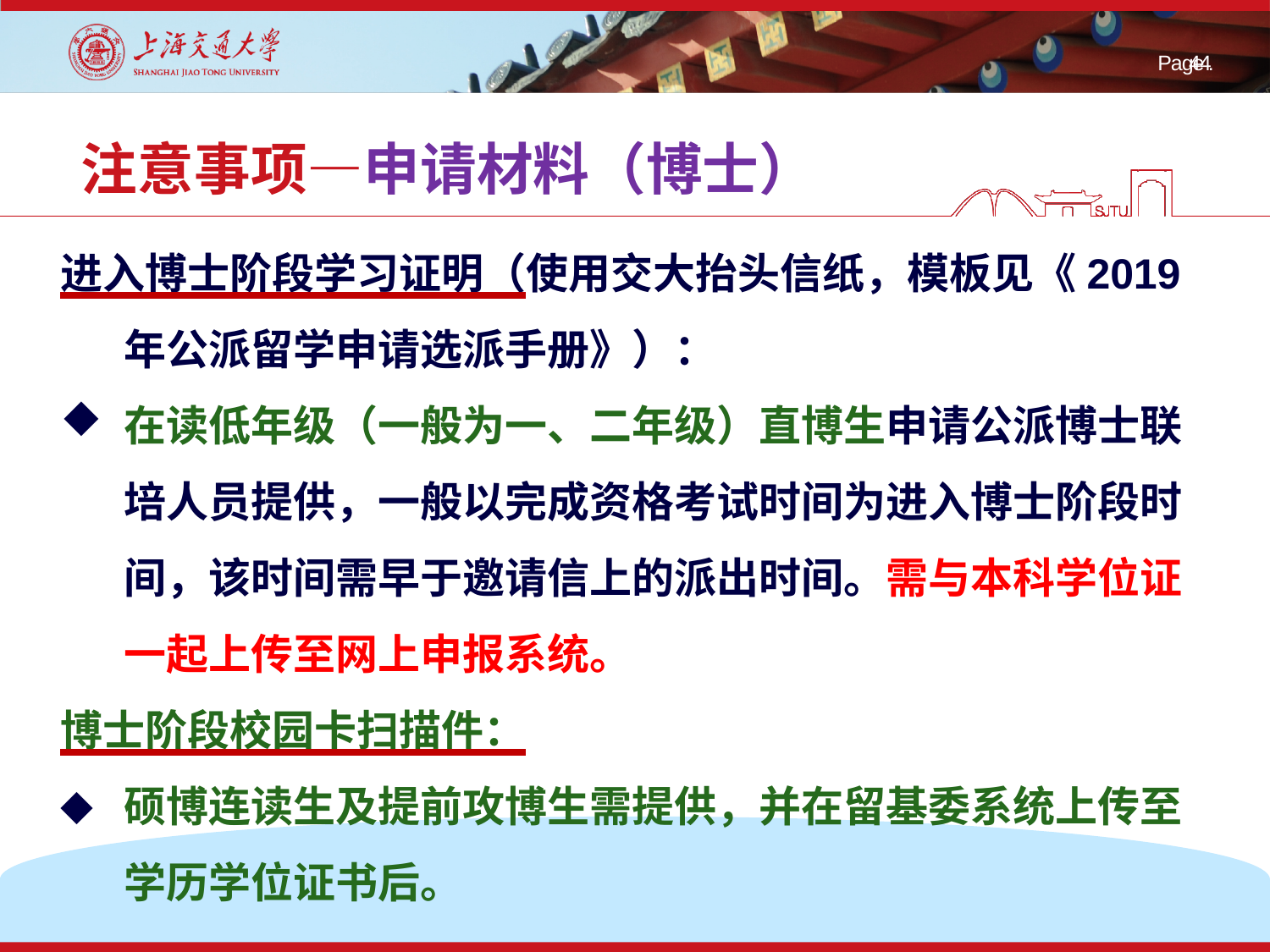

# 注意事项—申请材料（博士）
进入博士阶段学习证明（使用交大抬头信纸，模板见《2019年公派留学申请选派手册》）：
在读低年级（一般为一、二年级）直博生申请公派博士联培人员提供，一般以完成资格考试时间为进入博士阶段时间，该时间需早于邀请信上的派出时间。需与本科学位证一起上传至网上申报系统。
博士阶段校园卡扫描件：
硕博连读生及提前攻博生需提供，并在留基委系统上传至学历学位证书后。